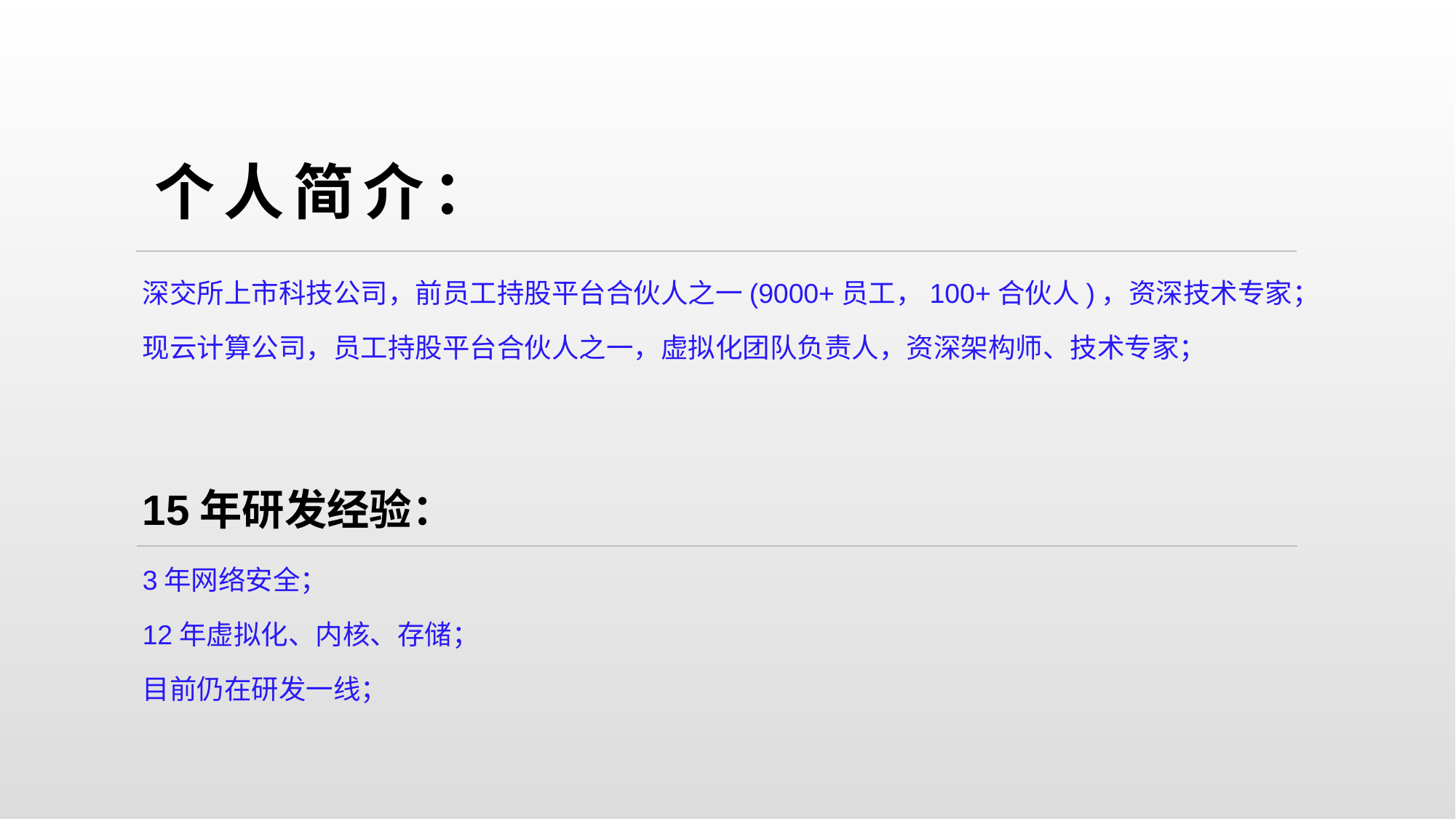

# 个人简介：
深交所上市科技公司，前员工持股平台合伙人之一(9000+员工，100+合伙人)，资深技术专家；

现云计算公司，员工持股平台合伙人之一，虚拟化团队负责人，资深架构师、技术专家；

15年研发经验：

3年网络安全；

12年虚拟化、内核、存储；

目前仍在研发一线；